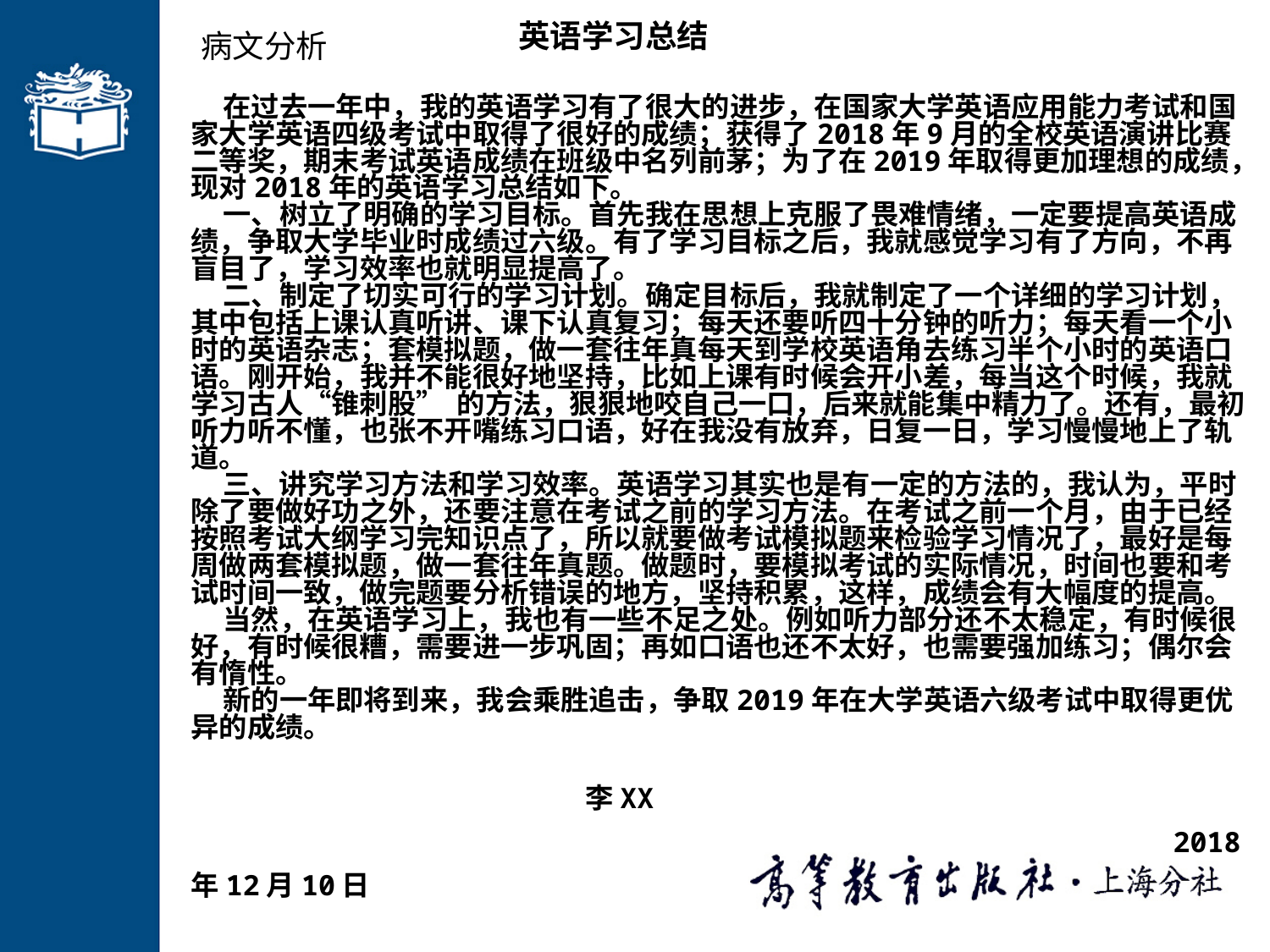

英语学习总结
病文分析
    在过去一年中，我的英语学习有了很大的进步，在国家大学英语应用能力考试和国家大学英语四级考试中取得了很好的成绩；获得了2018年9月的全校英语演讲比赛二等奖，期末考试英语成绩在班级中名列前茅；为了在2019年取得更加理想的成绩，现对2018年的英语学习总结如下。
    一、树立了明确的学习目标。首先我在思想上克服了畏难情绪，一定要提高英语成绩，争取大学毕业时成绩过六级。有了学习目标之后，我就感觉学习有了方向，不再盲目了，学习效率也就明显提高了。
    二、制定了切实可行的学习计划。确定目标后，我就制定了一个详细的学习计划，其中包括上课认真听讲、课下认真复习；每天还要听四十分钟的听力；每天看一个小时的英语杂志；套模拟题，做一套往年真每天到学校英语角去练习半个小时的英语口语。刚开始，我并不能很好地坚持，比如上课有时候会开小差，每当这个时候，我就学习古人“锥刺股”  的方法，狠狠地咬自己一口，后来就能集中精力了。还有，最初听力听不懂，也张不开嘴练习口语，好在我没有放弃，日复一日，学习慢慢地上了轨道。
    三、讲究学习方法和学习效率。英语学习其实也是有一定的方法的，我认为，平时除了要做好功之外，还要注意在考试之前的学习方法。在考试之前一个月，由于已经按照考试大纲学习完知识点了，所以就要做考试模拟题来检验学习情况了，最好是每周做两套模拟题，做一套往年真题。做题时，要模拟考试的实际情况，时间也要和考试时间一致，做完题要分析错误的地方，坚持积累，这样，成绩会有大幅度的提高。
    当然，在英语学习上，我也有一些不足之处。例如听力部分还不太稳定，有时候很好，有时候很糟，需要进一步巩固；再如口语也还不太好，也需要强加练习；偶尔会有惰性。
    新的一年即将到来，我会乘胜追击，争取2019年在大学英语六级考试中取得更优异的成绩。

                                                             李XX
                                                          2018年12月10日